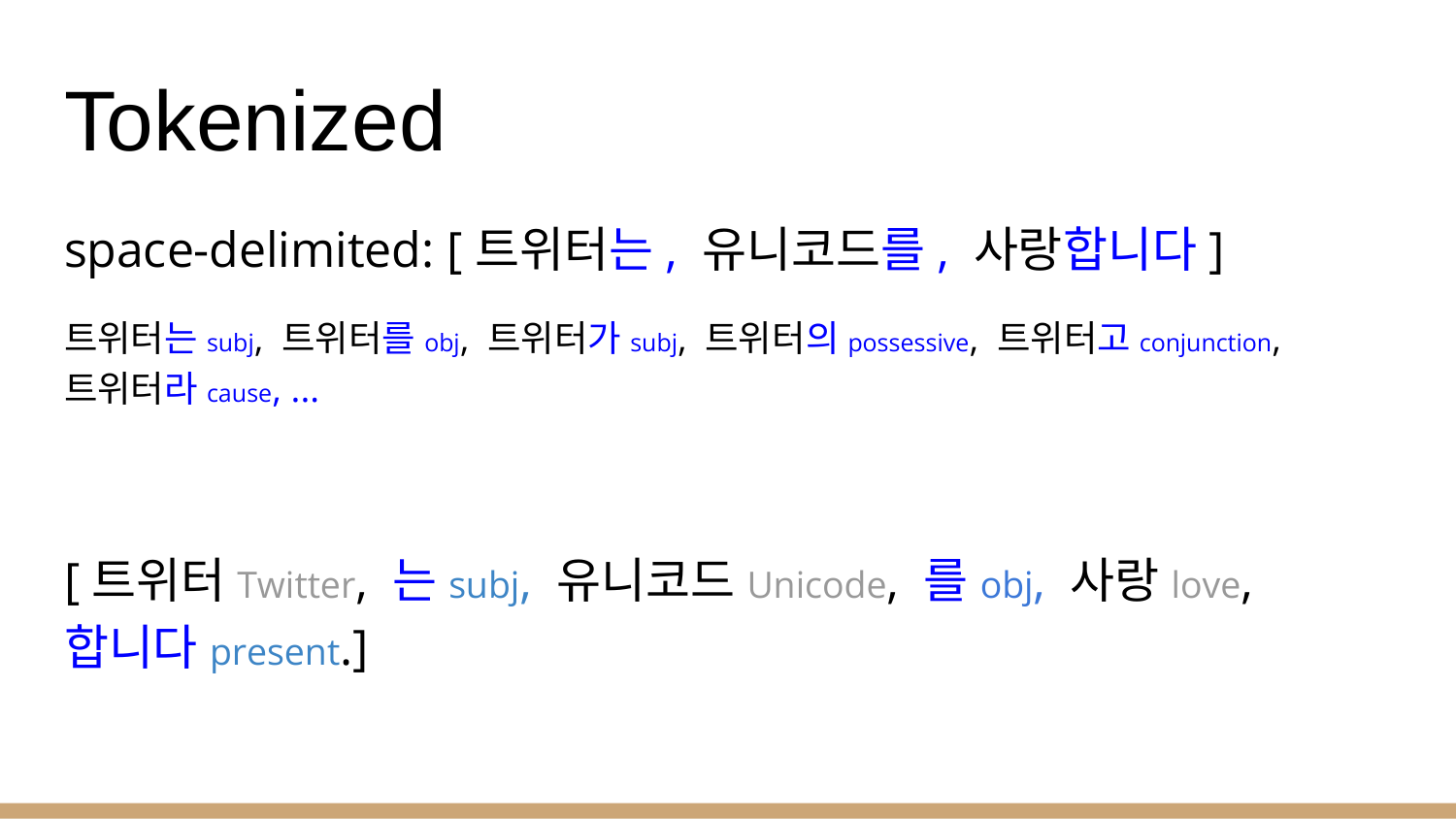

# Tokenized
space-delimited: [트위터는, 유니코드를, 사랑합니다]
트위터는subj, 트위터를obj, 트위터가subj, 트위터의possessive, 트위터고conjunction, 트위터라cause, ...

[트위터Twitter, 는subj, 유니코드Unicode, 를obj, 사랑love, 합니다present.]